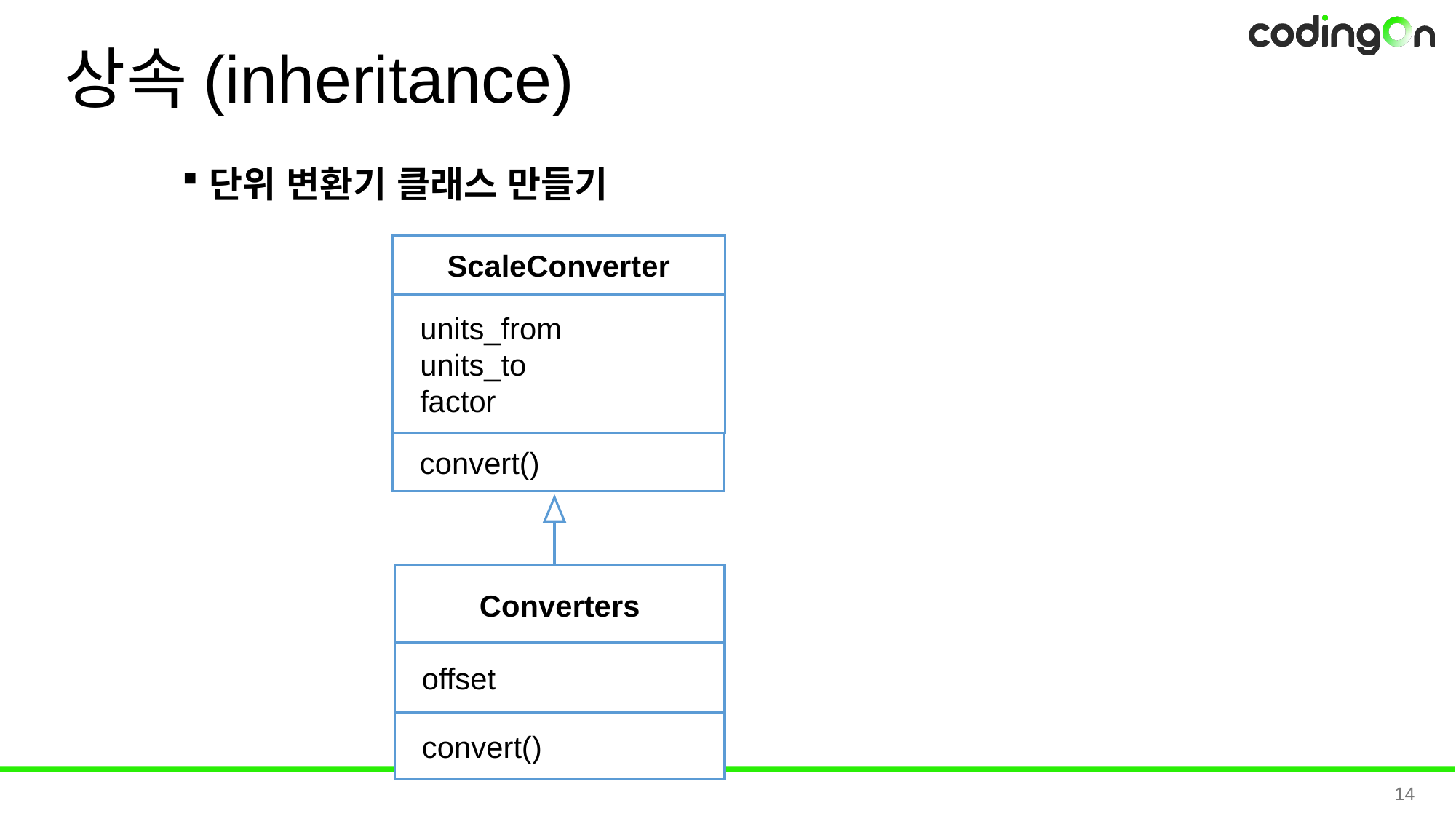

# 상속(inheritance)
단위 변환기 클래스 만들기

ScaleConverter

  units_from
  units_to
  factor

  convert()

Converters

  offset
  convert()
14